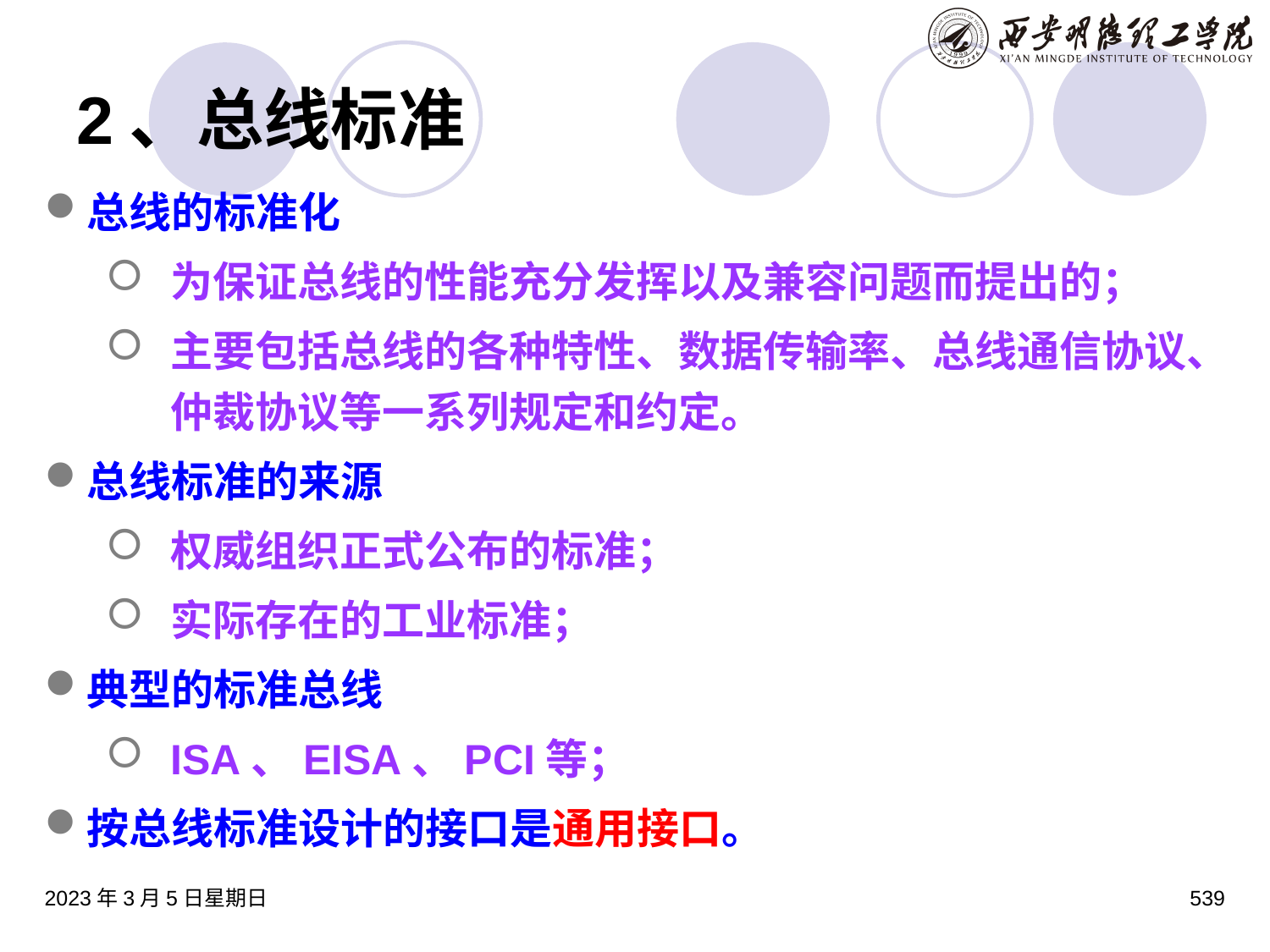

# 2、总线标准
总线的标准化
为保证总线的性能充分发挥以及兼容问题而提出的；
主要包括总线的各种特性、数据传输率、总线通信协议、仲裁协议等一系列规定和约定。
总线标准的来源
权威组织正式公布的标准；
实际存在的工业标准；
典型的标准总线
ISA、EISA、PCI等；
按总线标准设计的接口是通用接口。
2023年3月5日星期日
539